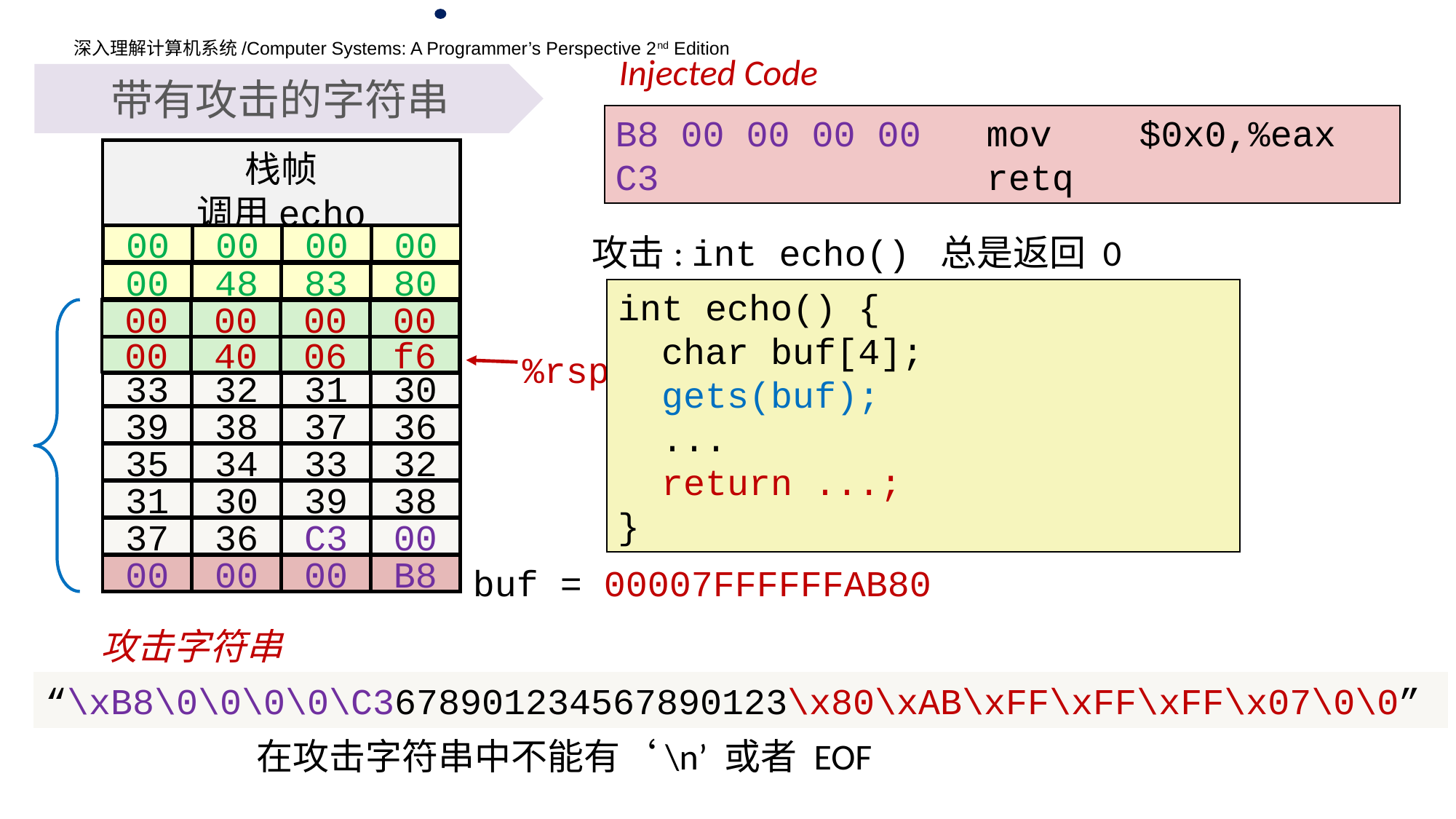

Injected Code
带有攻击的字符串
B8 00 00 00 00   mov    $0x0,%eax
C3               retq
栈帧
调用echo
攻击: int echo() 总是返回 0
00
00
00
00
Return Address
(8 bytes)
00
48
83
80
int echo() {
  char buf[4];
  gets(buf);
  ...
  return ...;
}
Return Address
(8 bytes)

00
00
07
FF
FF
FF
AB
80
33
32
31
30
20 bytes unused
39
38
37
36
35
34
33
32
31
30
39
38
37
36
C3
00
00
00
00
B8
00
00
00
00
00
40
06
f6
%rsp

buf = 00007FFFFFFAB80
攻击字符串
“\xB8\0\0\0\0\C3678901234567890123\x80\xAB\xFF\xFF\xFF\x07\0\0”
在攻击字符串中不能有‘\n’ 或者 EOF